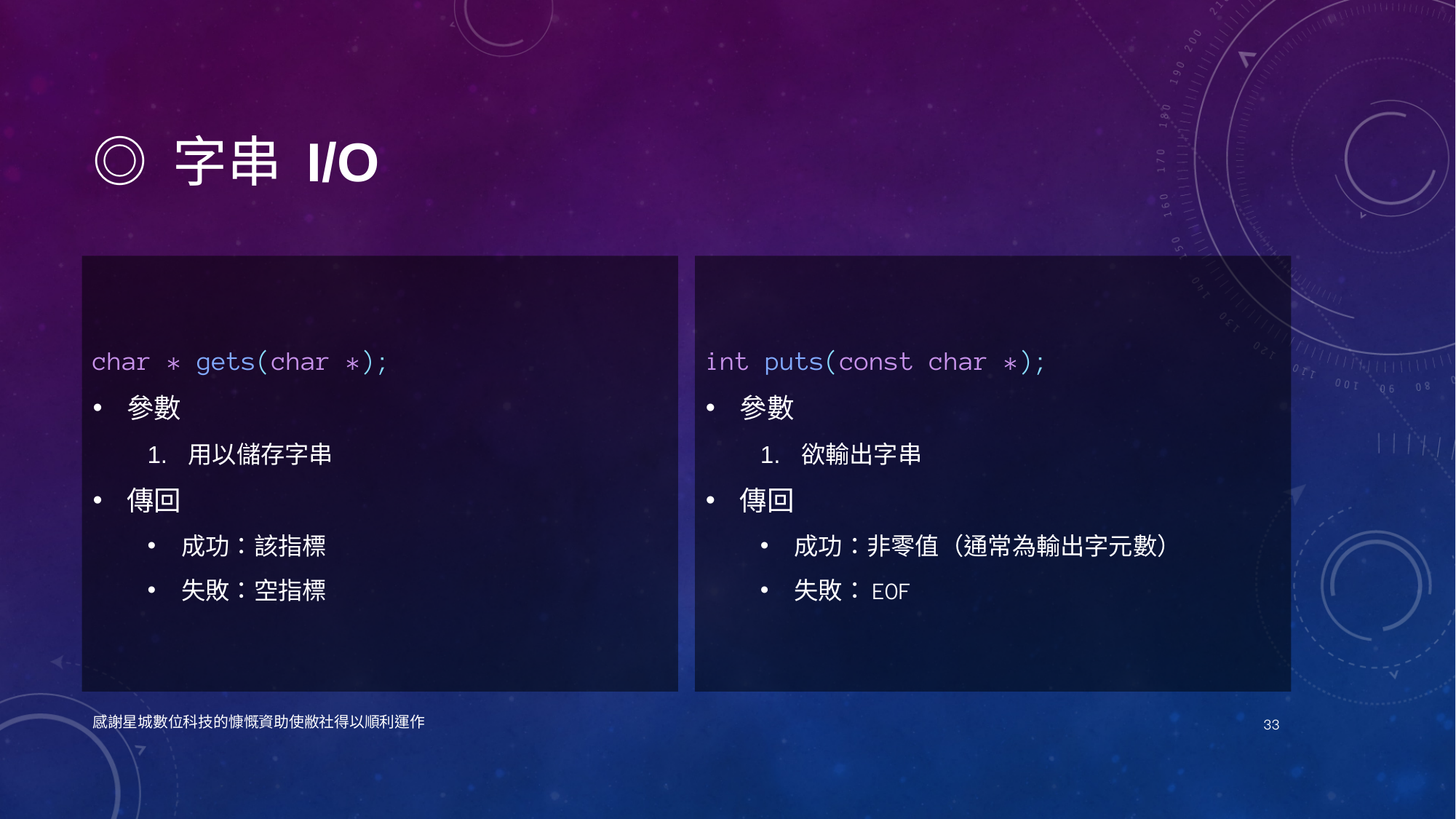

# ◎ 字串 I/O
char * gets(char *);
參數
用以儲存字串
傳回
成功：該指標
失敗：空指標
int puts(const char *);
參數
欲輸出字串
傳回
成功：非零值（通常為輸出字元數）
失敗：EOF
感謝星城數位科技的慷慨資助使敝社得以順利運作
33